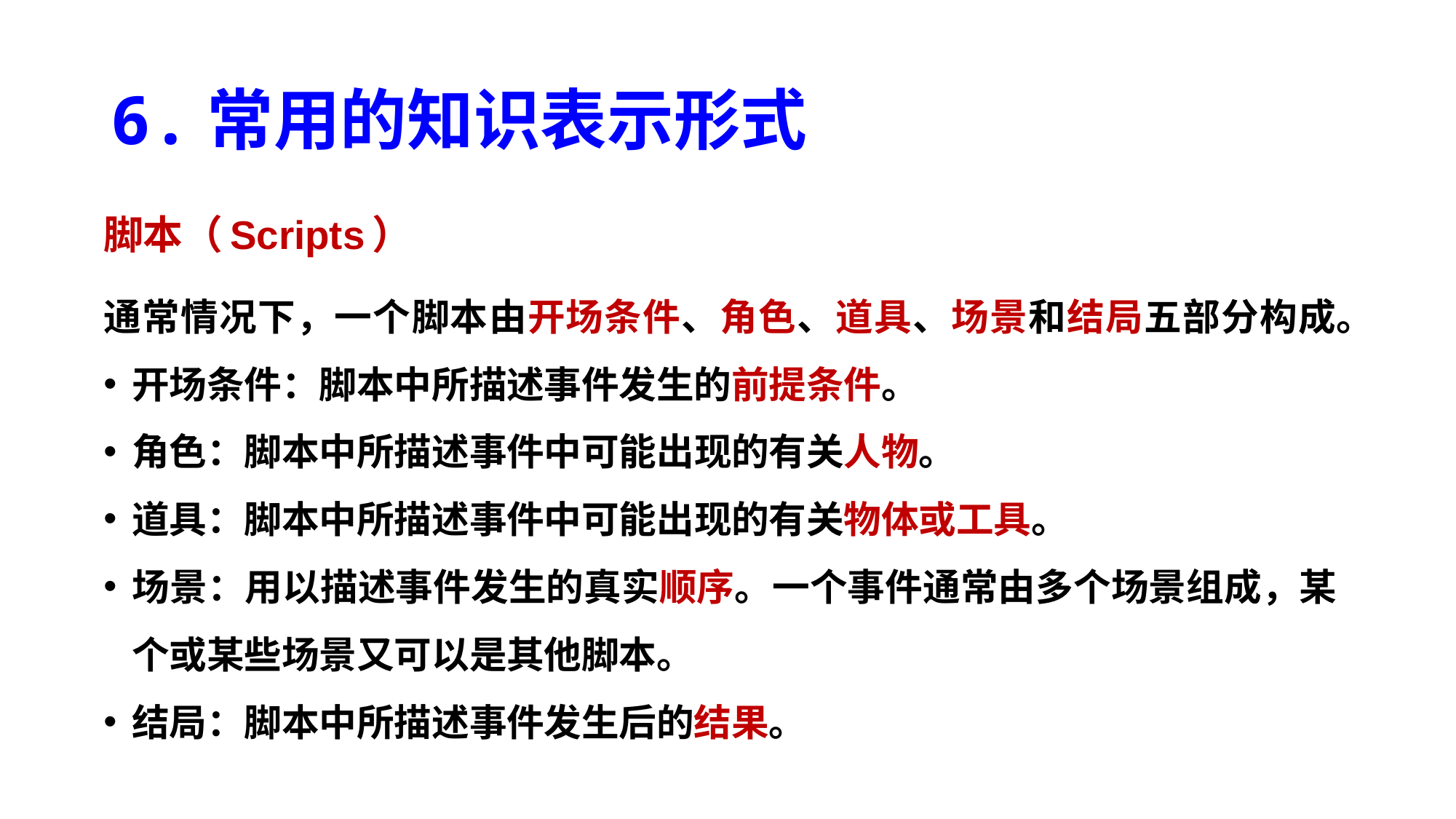

# 6.常用的知识表示形式

脚本（Scripts）
通常情况下，一个脚本由开场条件、角色、道具、场景和结局五部分构成。
开场条件：脚本中所描述事件发生的前提条件。
角色：脚本中所描述事件中可能出现的有关人物。
道具：脚本中所描述事件中可能出现的有关物体或工具。
场景：用以描述事件发生的真实顺序。一个事件通常由多个场景组成，某个或某些场景又可以是其他脚本。
结局：脚本中所描述事件发生后的结果。